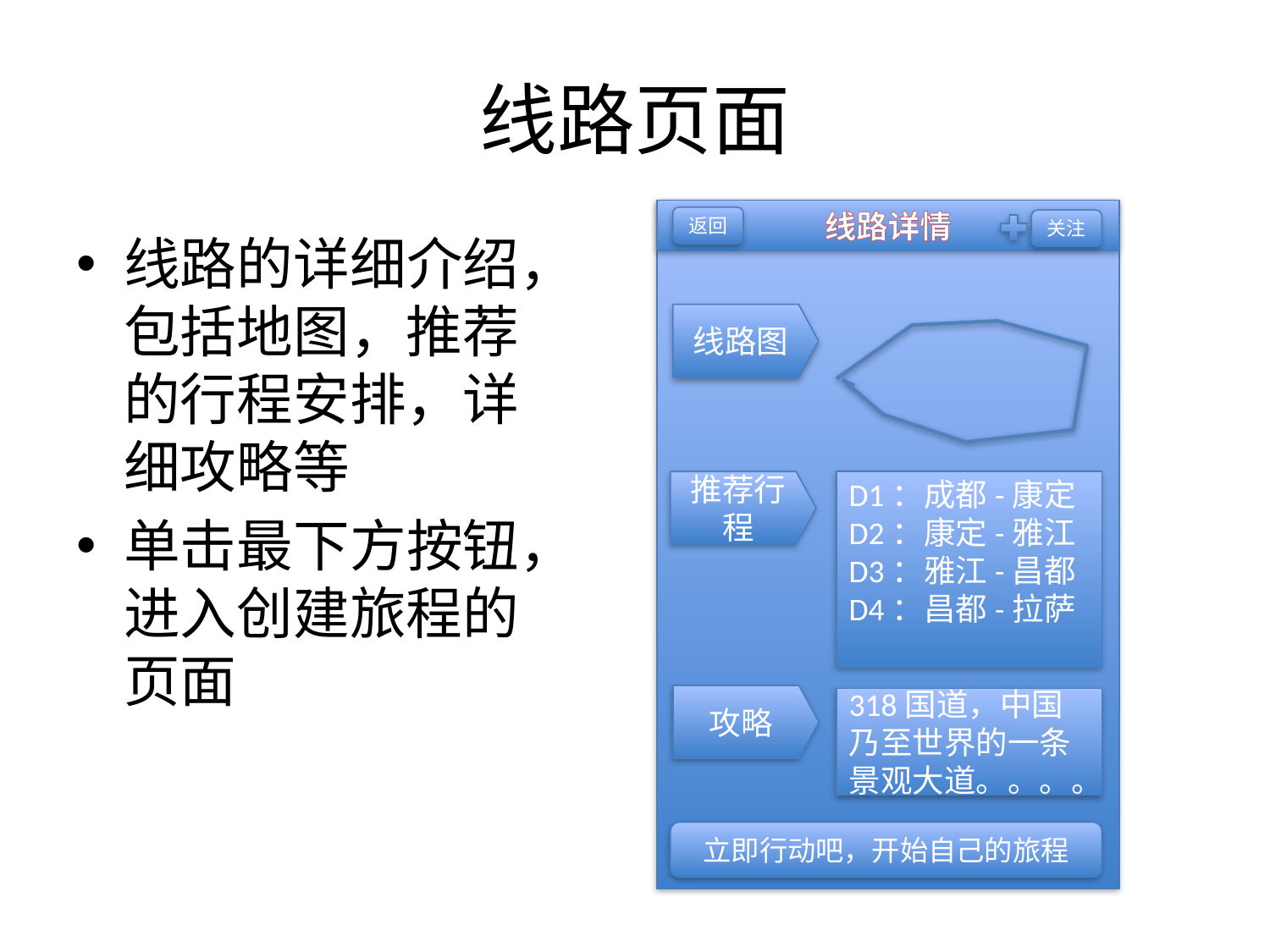

# 线路页面

线路详情
返回

关注

线路的详细介绍，包括地图，推荐的行程安排，详细攻略等
单击最下方按钮，进入创建旅程的页面
线路图

推荐行程
D1：成都-康定
D2：康定-雅江
D3：雅江-昌都
D4：昌都-拉萨

攻略
318国道，中国乃至世界的一条景观大道。。。。
立即行动吧，开始自己的旅程